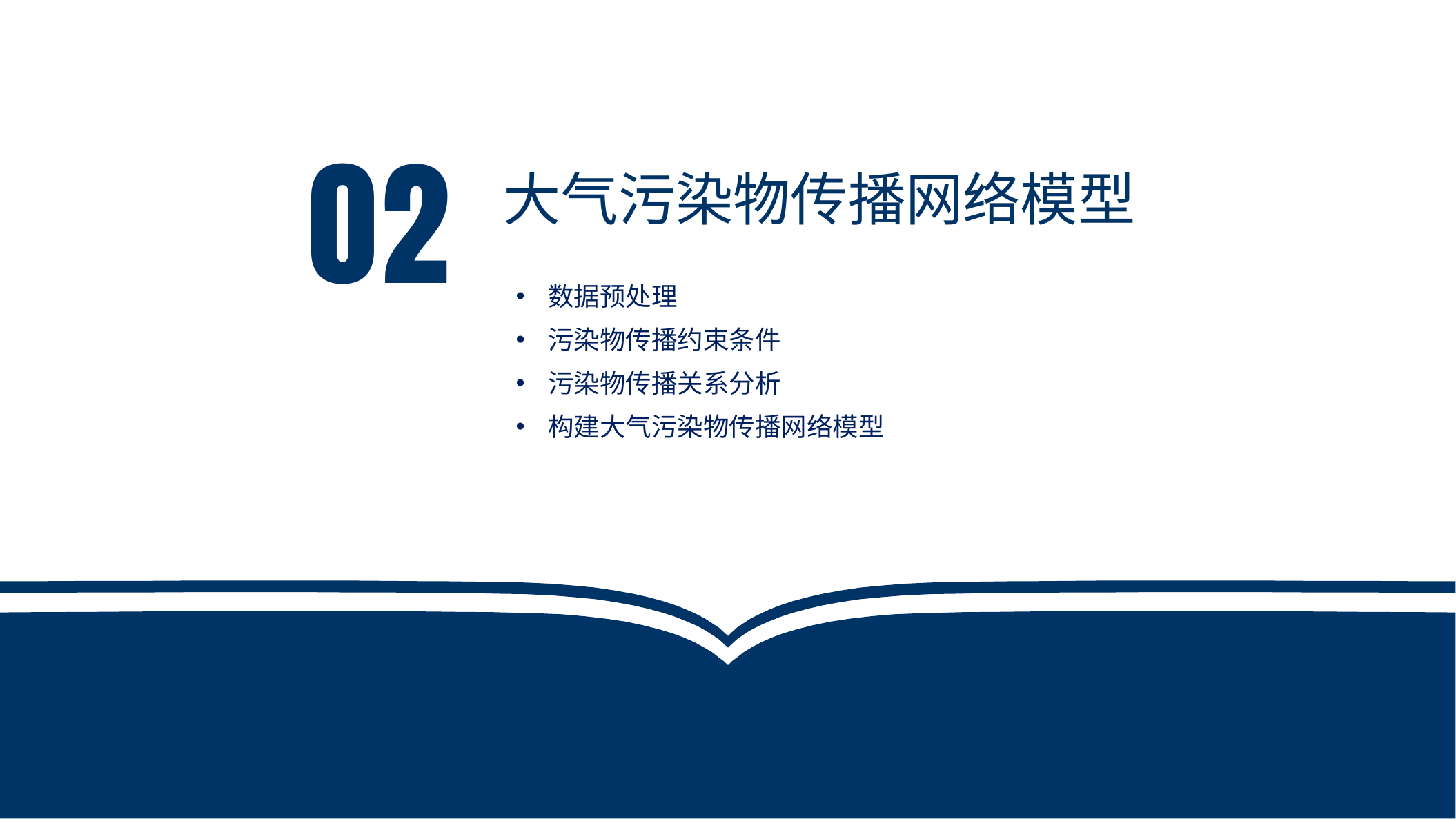

02
大气污染物传播网络模型
数据预处理
污染物传播约束条件
污染物传播关系分析
构建大气污染物传播网络模型